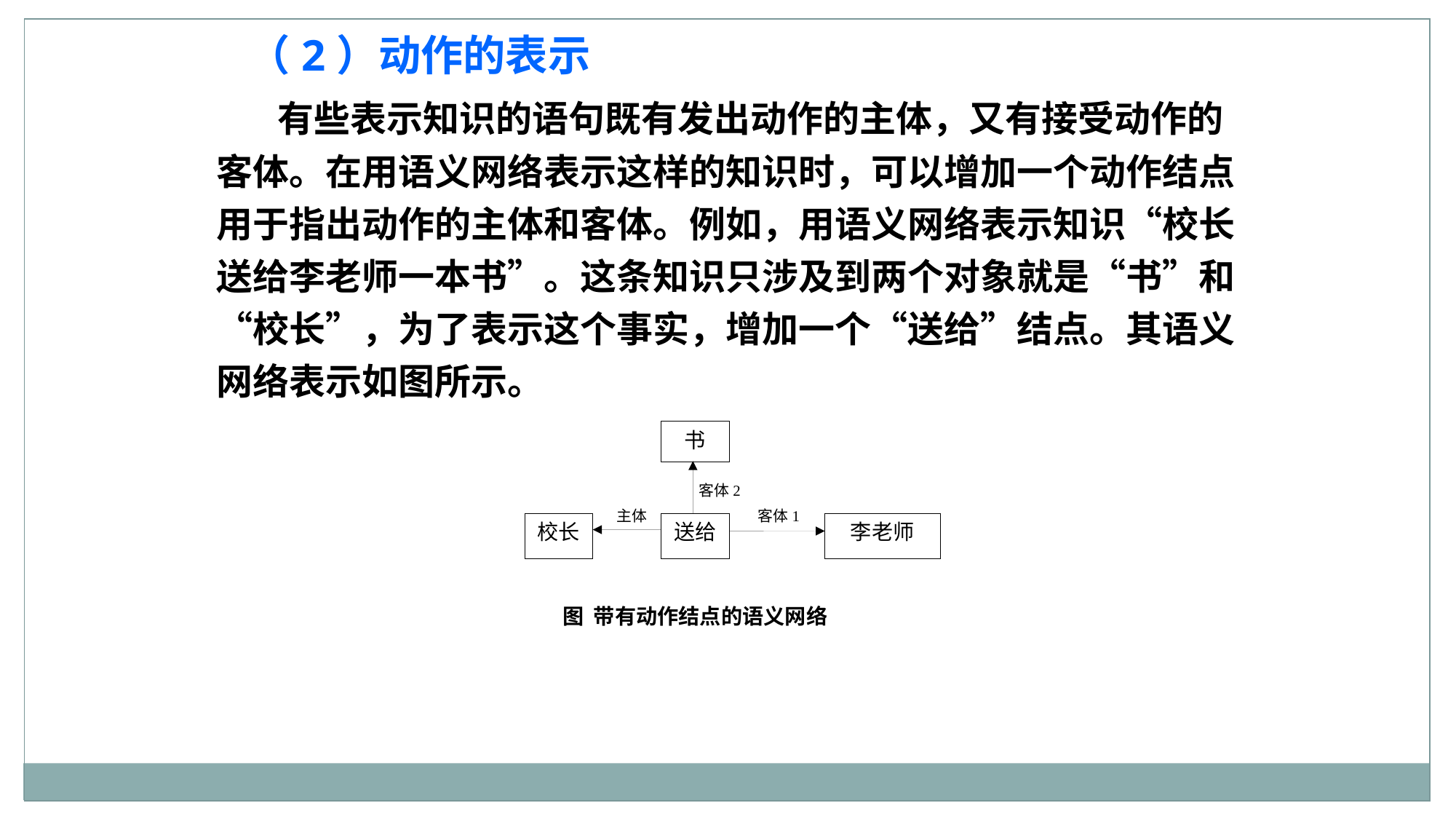

（2）动作的表示
  有些表示知识的语句既有发出动作的主体，又有接受动作的客体。在用语义网络表示这样的知识时，可以增加一个动作结点用于指出动作的主体和客体。例如，用语义网络表示知识“校长送给李老师一本书”。这条知识只涉及到两个对象就是“书”和“校长”，为了表示这个事实，增加一个“送给”结点。其语义网络表示如图所示。
书

客体2

主体
客体1
校长
送给
李老师

图  带有动作结点的语义网络